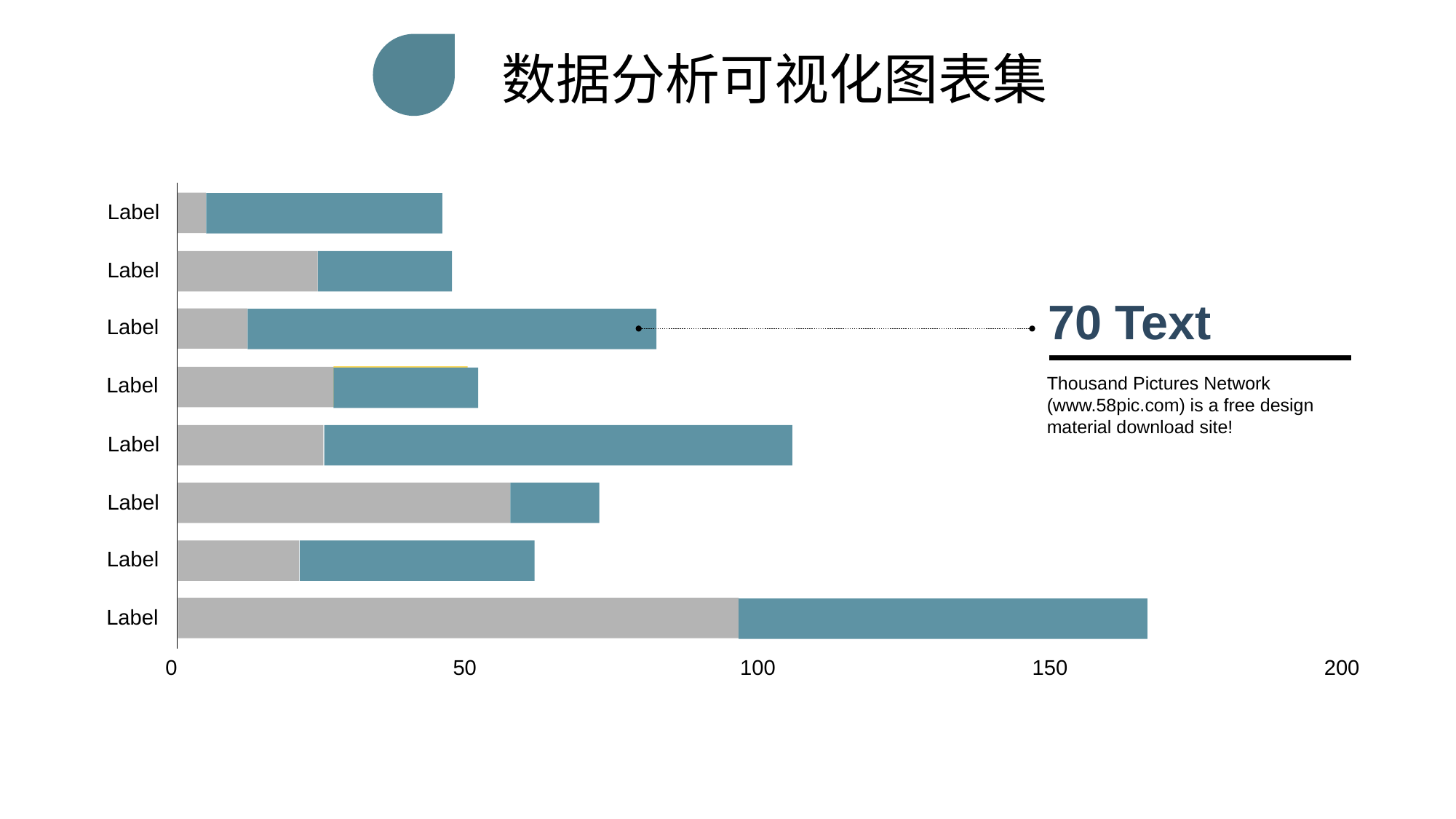

数据分析可视化图表集

Label

Label

70 Text
Label

Thousand Pictures Network (www.58pic.com) is a free design material download site!
Label

Label

Label
Label

Label

0
50
100
150
200